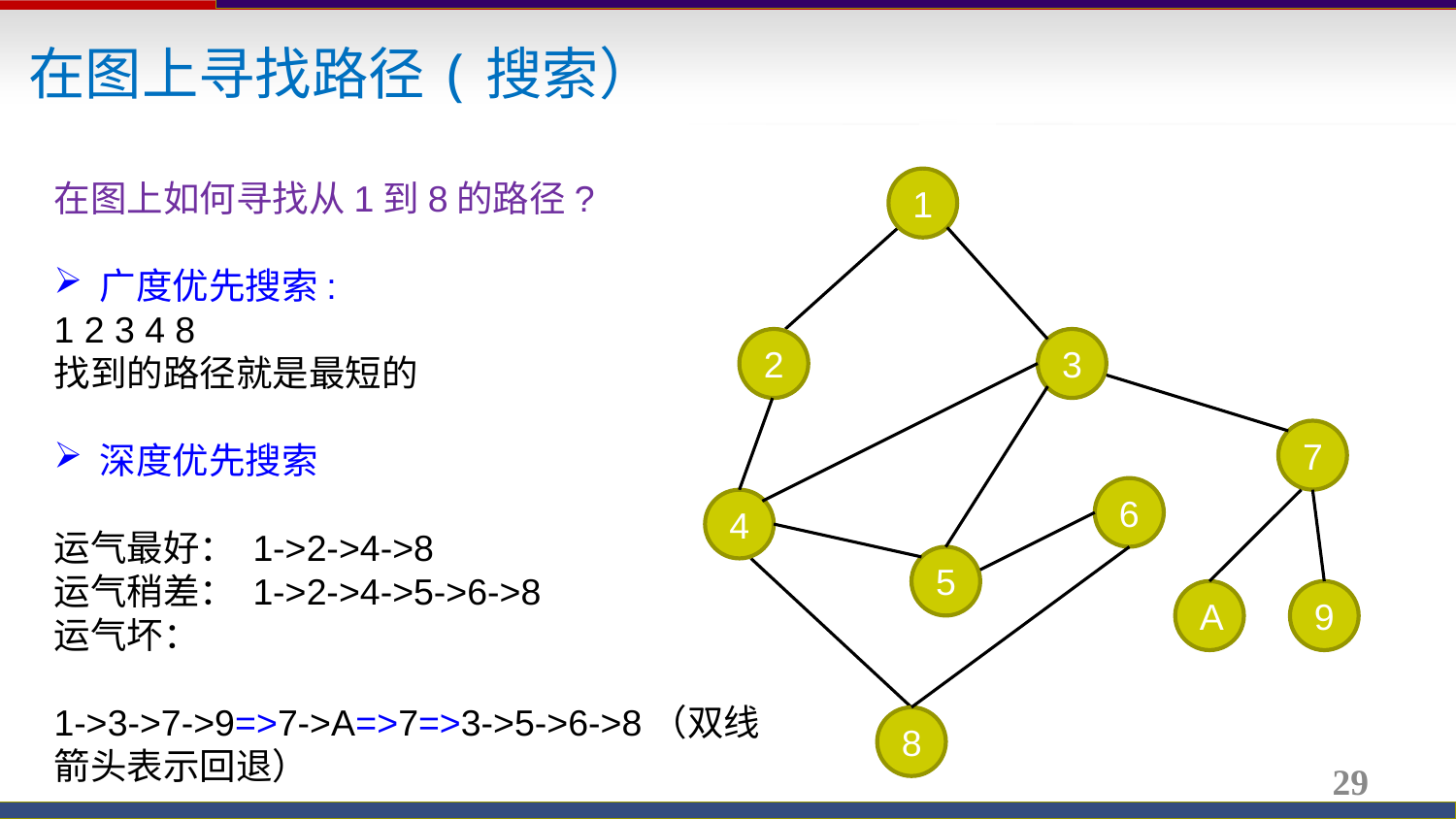

在图上寻找路径(搜索）
在图上如何寻找从1到8的路径?

广度优先搜索:
1 2 3 4 8
找到的路径就是最短的

深度优先搜索

运气最好： 1->2->4->8
运气稍差： 1->2->4->5->6->8
运气坏：

1->3->7->9=>7->A=>7=>3->5->6->8（双线箭头表示回退）
1
2
3
7
6
4
5
A
9
8